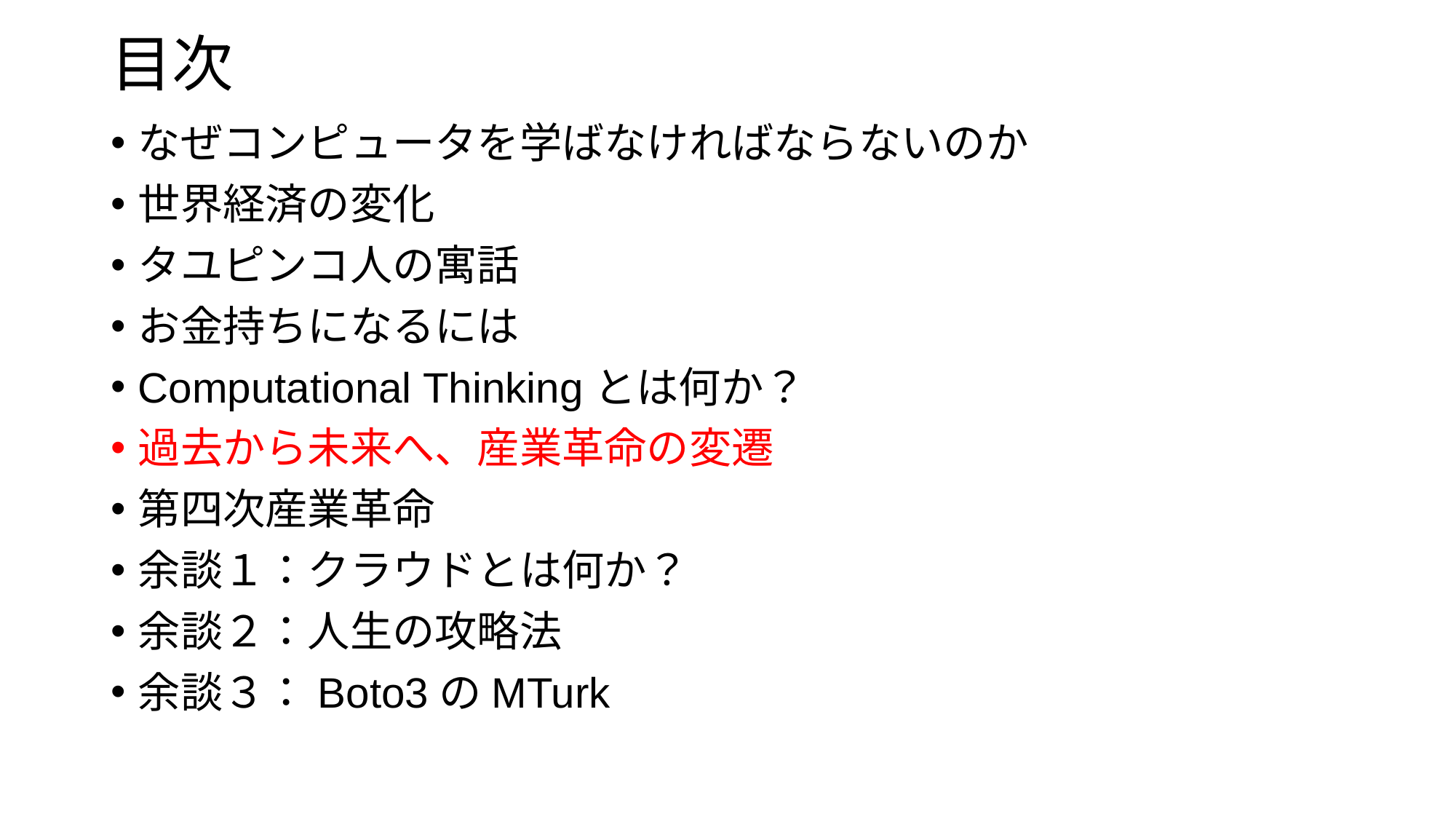

# 目次
なぜコンピュータを学ばなければならないのか
世界経済の変化
タユピンコ人の寓話
お金持ちになるには
Computational Thinkingとは何か？
過去から未来へ、産業革命の変遷
第四次産業革命
余談１：クラウドとは何か？
余談２：人生の攻略法
余談３：Boto3のMTurk